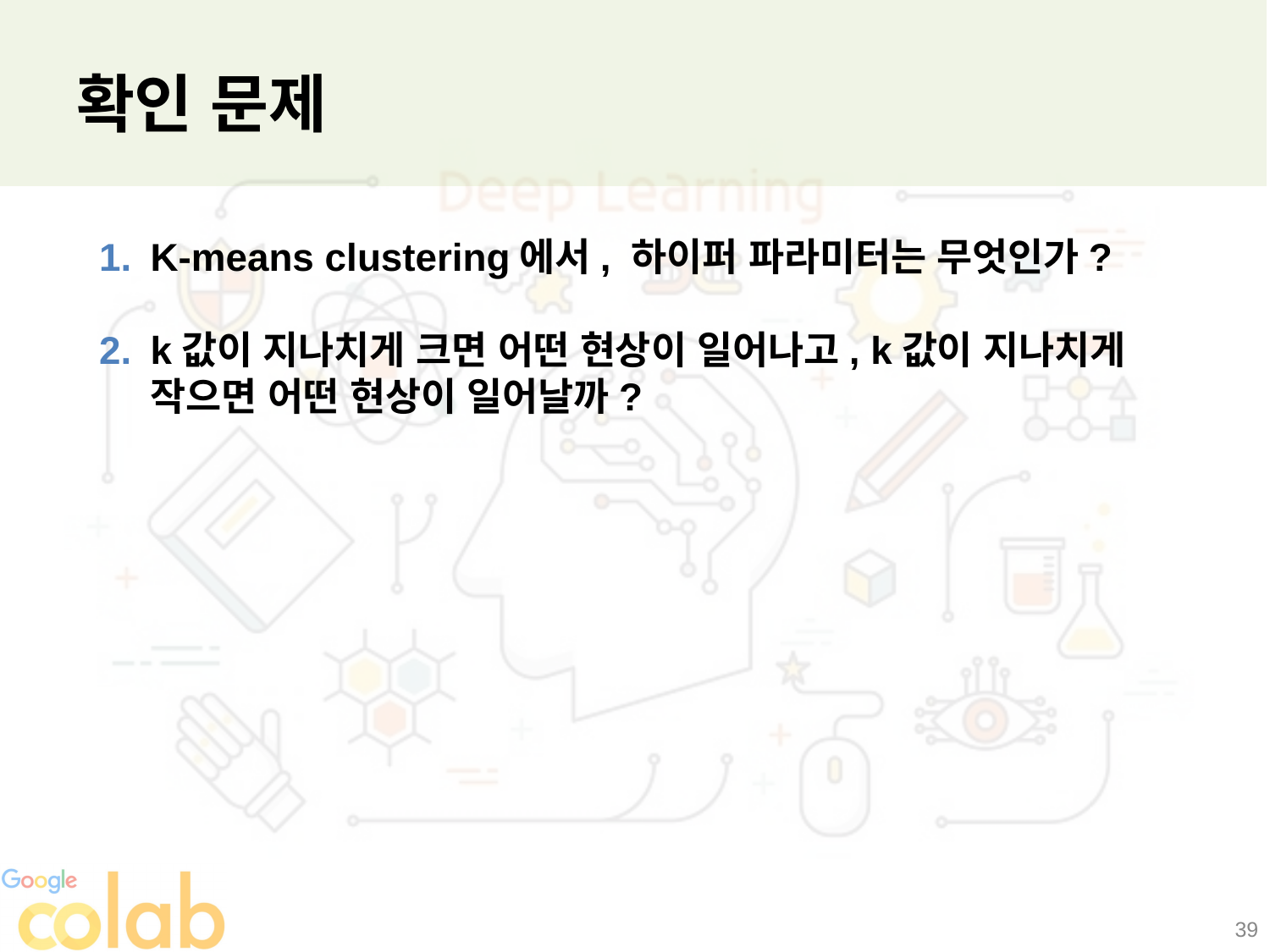

확인 문제
K-means clustering에서, 하이퍼 파라미터는 무엇인가?
k값이 지나치게 크면 어떤 현상이 일어나고, k값이 지나치게 작으면 어떤 현상이 일어날까?

39